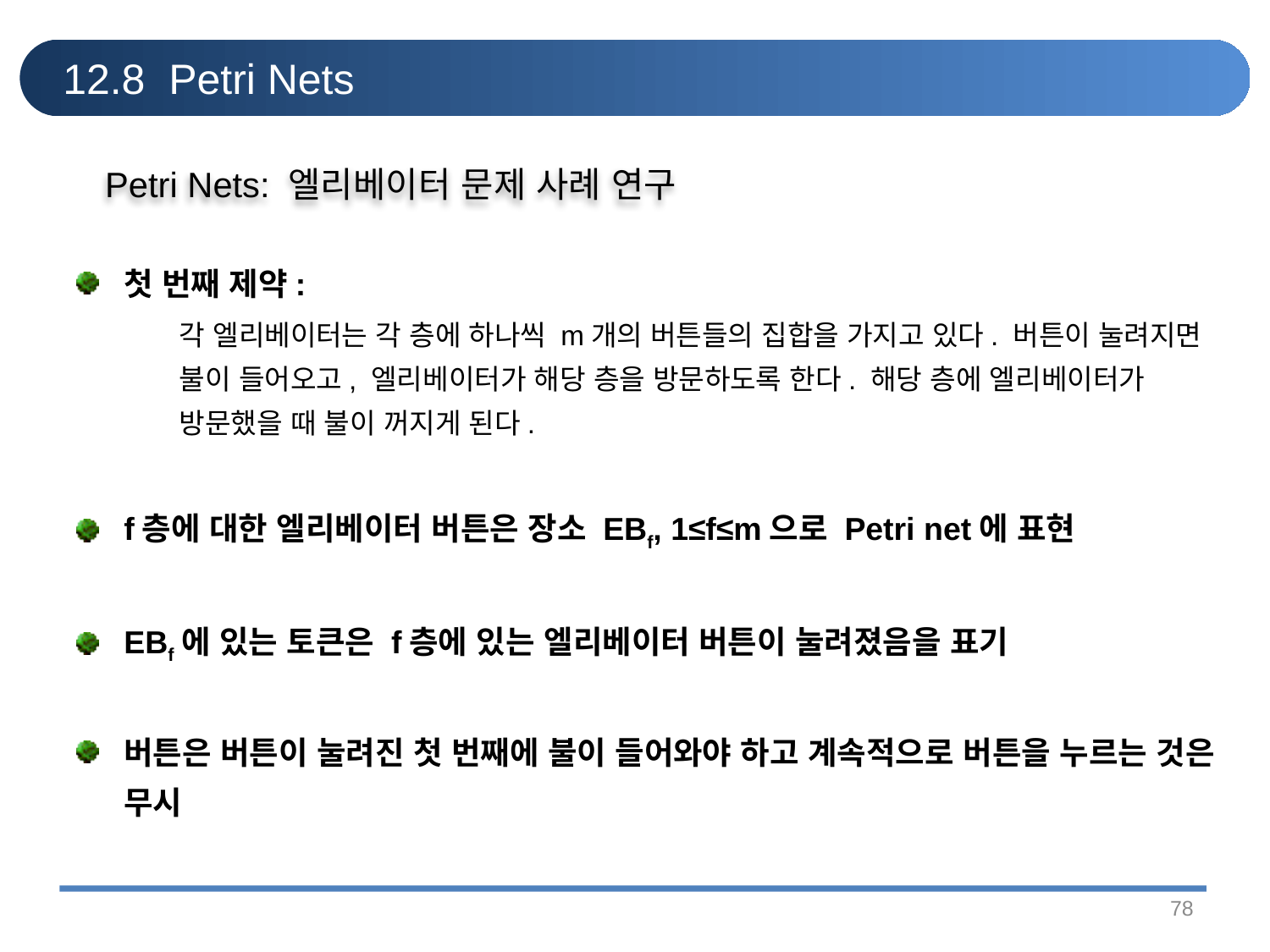

# 12.8  Petri Nets
Petri Nets: 엘리베이터 문제 사례 연구
첫 번째 제약:
	각 엘리베이터는 각 층에 하나씩 m개의 버튼들의 집합을 가지고 있다. 버튼이 눌려지면 불이 들어오고, 엘리베이터가 해당 층을 방문하도록 한다. 해당 층에 엘리베이터가 방문했을 때 불이 꺼지게 된다.

f층에 대한 엘리베이터 버튼은 장소 EBf, 1≤f≤m으로 Petri net에 표현

EBf에 있는 토큰은 f층에 있는 엘리베이터 버튼이 눌려졌음을 표기

버튼은 버튼이 눌려진 첫 번째에 불이 들어와야 하고 계속적으로 버튼을 누르는 것은 무시
78